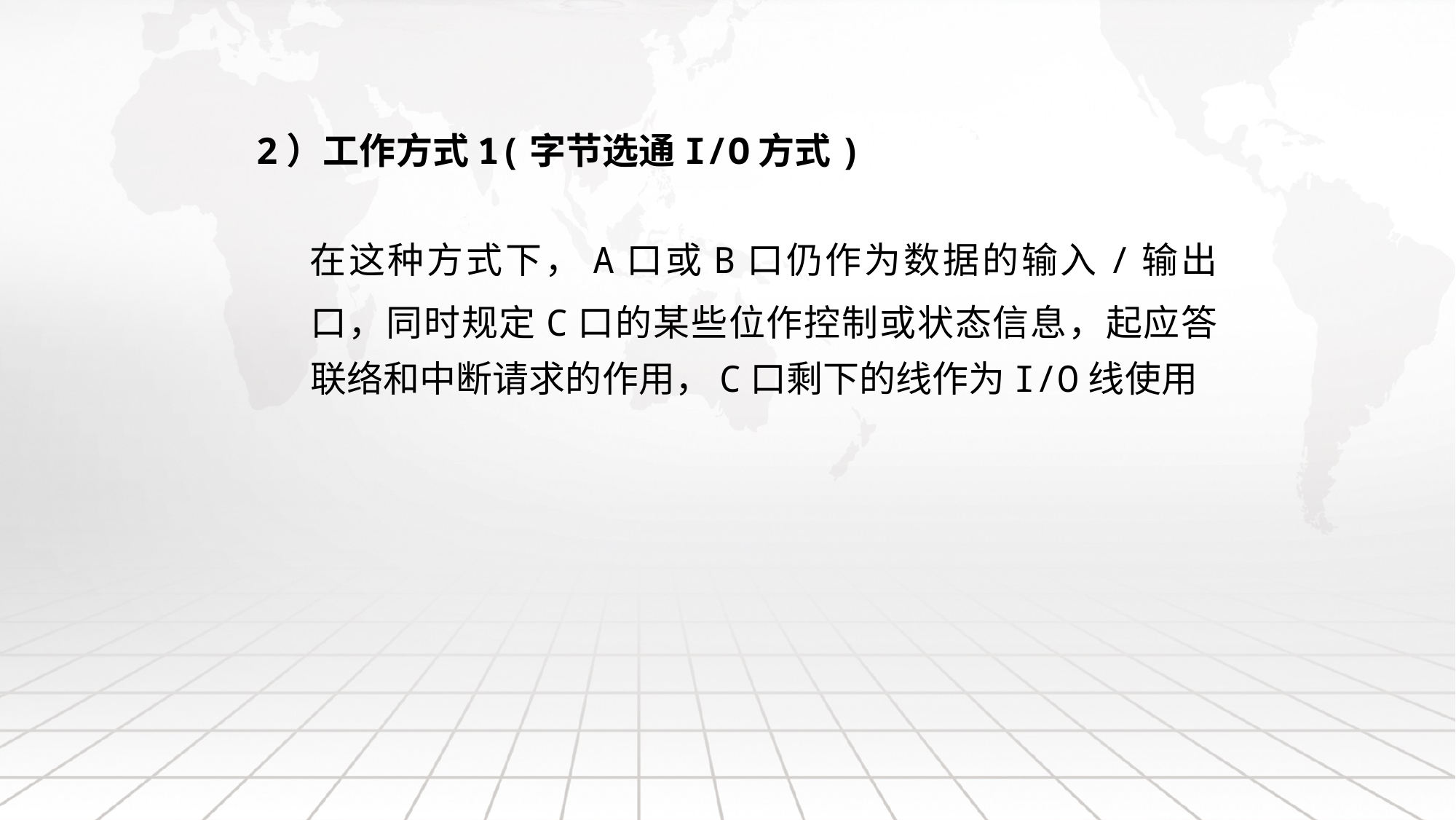

2）工作方式1(字节选通I/O方式)
  在这种方式下，A口或B口仍作为数据的输入/输出口，同时规定C口的某些位作控制或状态信息，起应答联络和中断请求的作用，C口剩下的线作为I/O线使用